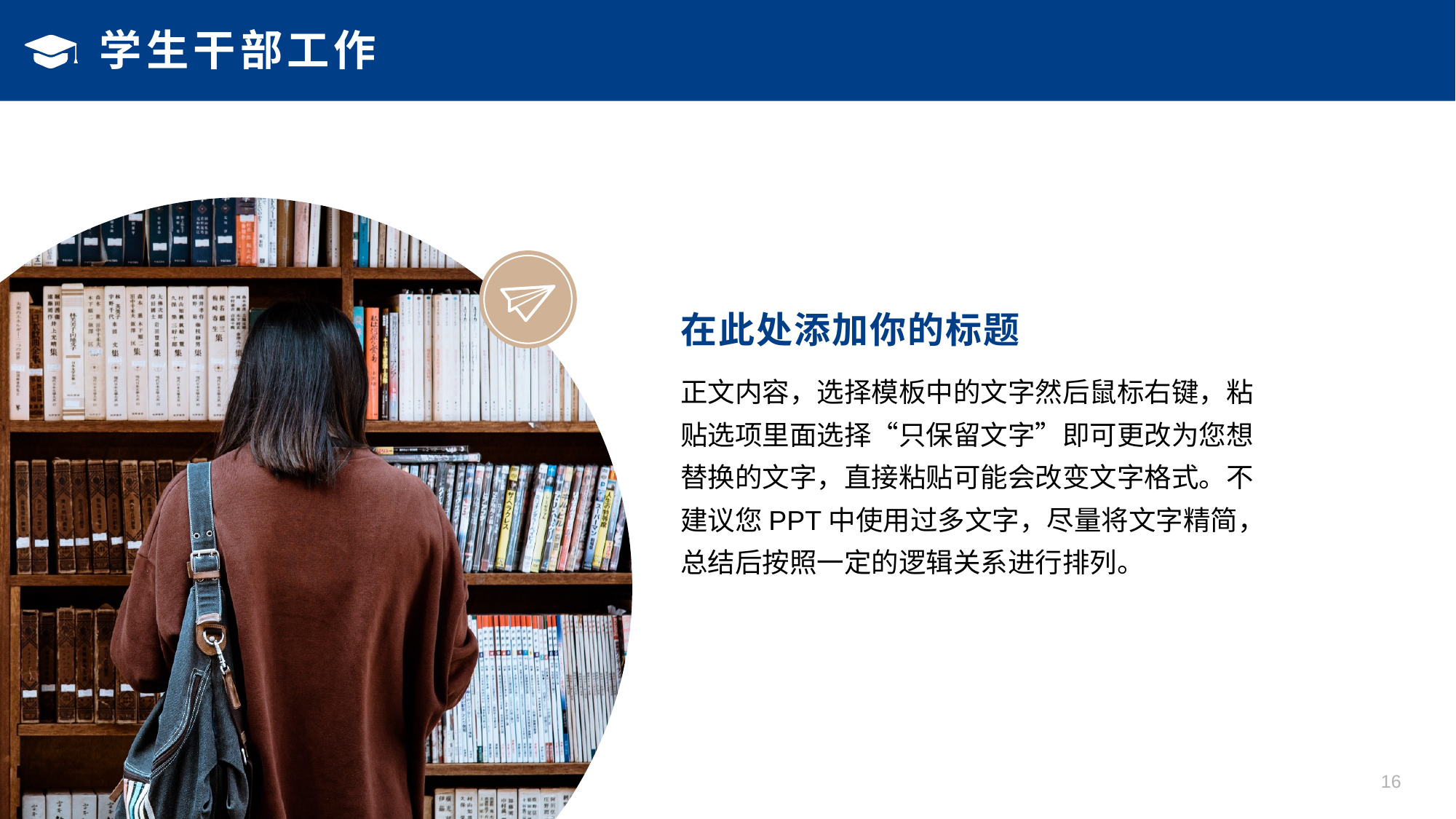

# 学生干部工作

在此处添加你的标题
正文内容，选择模板中的文字然后鼠标右键，粘贴选项里面选择“只保留文字”即可更改为您想替换的文字，直接粘贴可能会改变文字格式。不建议您PPT中使用过多文字，尽量将文字精简，总结后按照一定的逻辑关系进行排列。
16